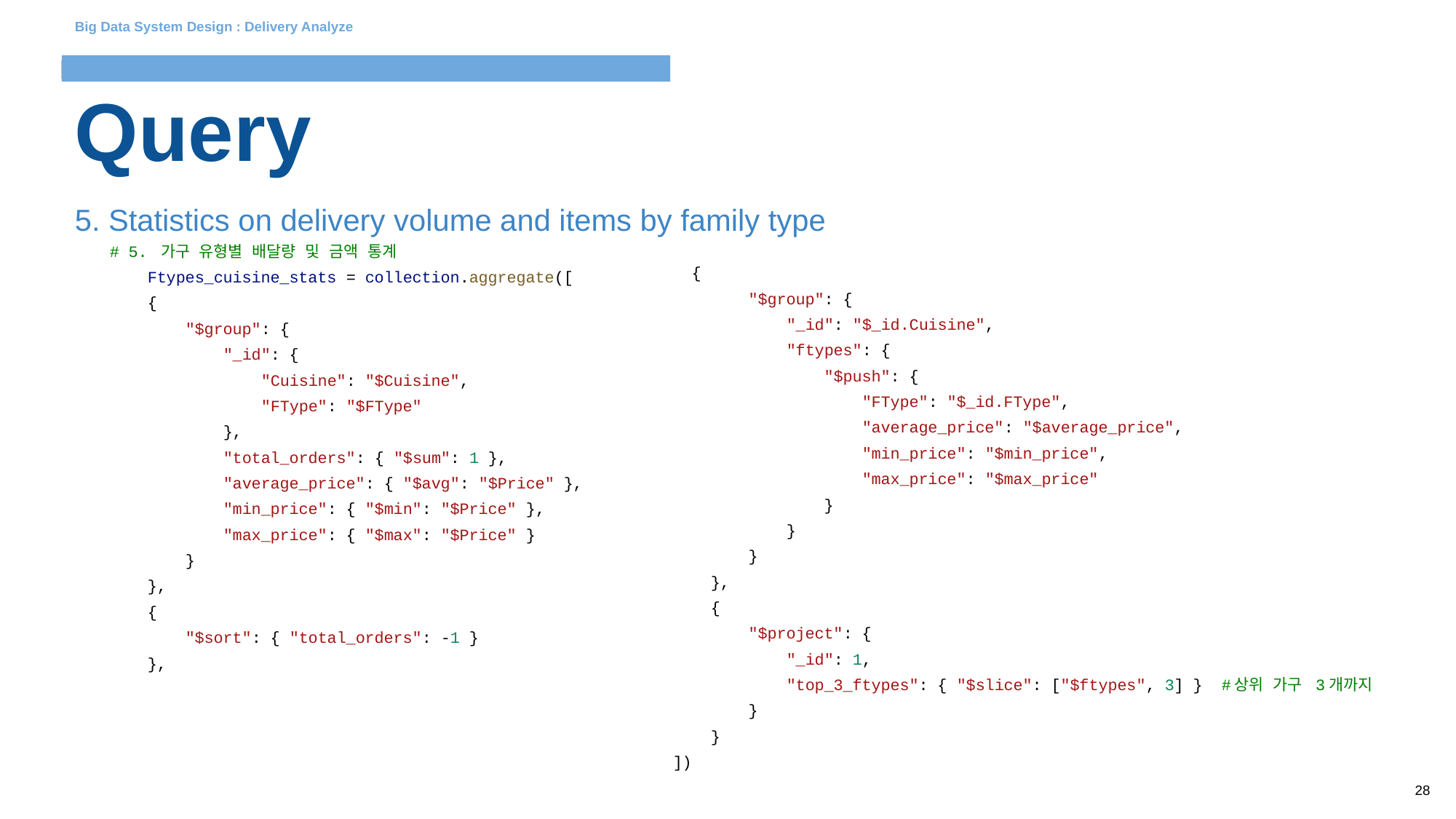

Big Data System Design : Delivery Analyze

# Query
5. Statistics on delivery volume and items by family type

# 5. 가구 유형별 배달량 및 금액 통계
    Ftypes_cuisine_stats = collection.aggregate([
    {
        "$group": {
            "_id": {
                "Cuisine": "$Cuisine",
                "FType": "$FType"
            },
            "total_orders": { "$sum": 1 },
            "average_price": { "$avg": "$Price" },
            "min_price": { "$min": "$Price" },
            "max_price": { "$max": "$Price" }
        }
    },
    {
        "$sort": { "total_orders": -1 }
    },

  {
        "$group": {
            "_id": "$_id.Cuisine",
            "ftypes": {
                "$push": {
                    "FType": "$_id.FType",
                    "average_price": "$average_price",
                    "min_price": "$min_price",
                    "max_price": "$max_price"
                }
            }
        }
    },
    {
        "$project": {
            "_id": 1,
            "top_3_ftypes": { "$slice": ["$ftypes", 3] }  #상위 가구 3개까지
        }
    }
])

28